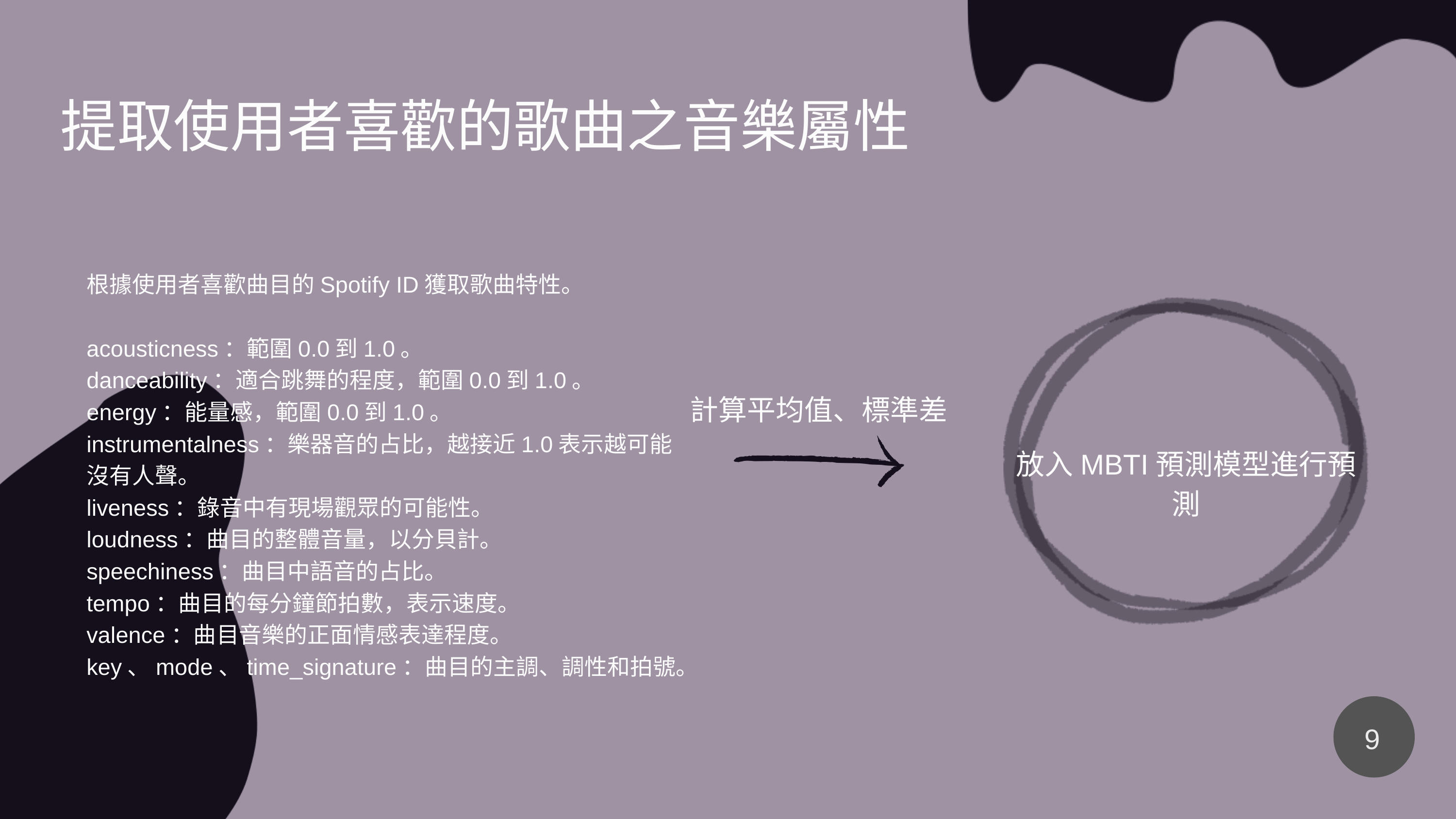

提取使用者喜歡的歌曲之音樂屬性
根據使用者喜歡曲目的Spotify ID獲取歌曲特性。

acousticness：範圍0.0到1.0。
danceability：適合跳舞的程度，範圍0.0到1.0。
energy：能量感，範圍0.0到1.0。
instrumentalness：樂器音的占比，越接近1.0表示越可能沒有人聲。
liveness：錄音中有現場觀眾的可能性。
loudness：曲目的整體音量，以分貝計。
speechiness：曲目中語音的占比。
tempo：曲目的每分鐘節拍數，表示速度。
valence：曲目音樂的正面情感表達程度。
key、mode、time_signature：曲目的主調、調性和拍號。

計算平均值、標準差

放入MBTI預測模型進行預測

9
5